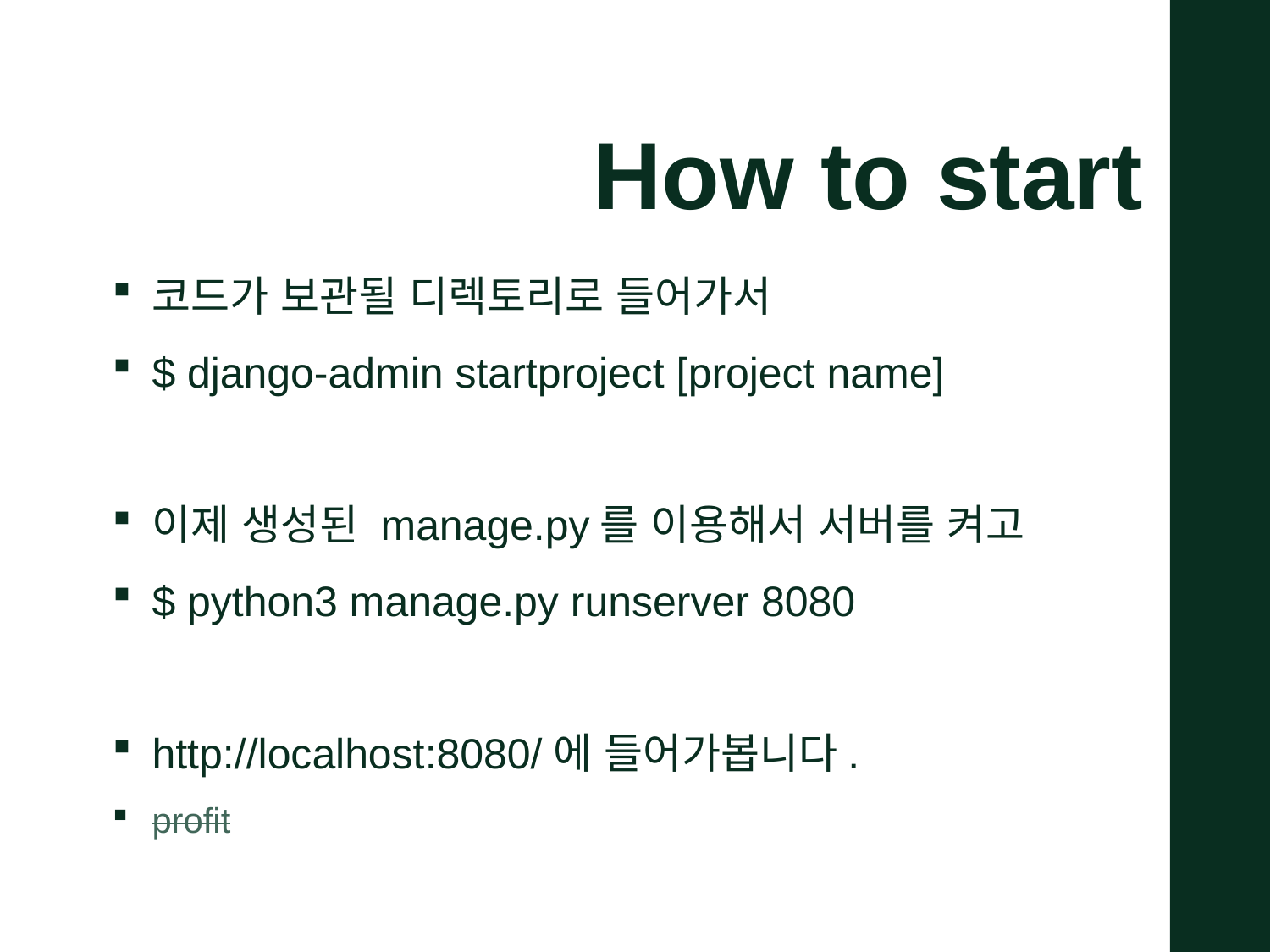

How to start
코드가 보관될 디렉토리로 들어가서
$ django-admin startproject [project name]

이제 생성된 manage.py를 이용해서 서버를 켜고
$ python3 manage.py runserver 8080

http://localhost:8080/에 들어가봅니다.
profit